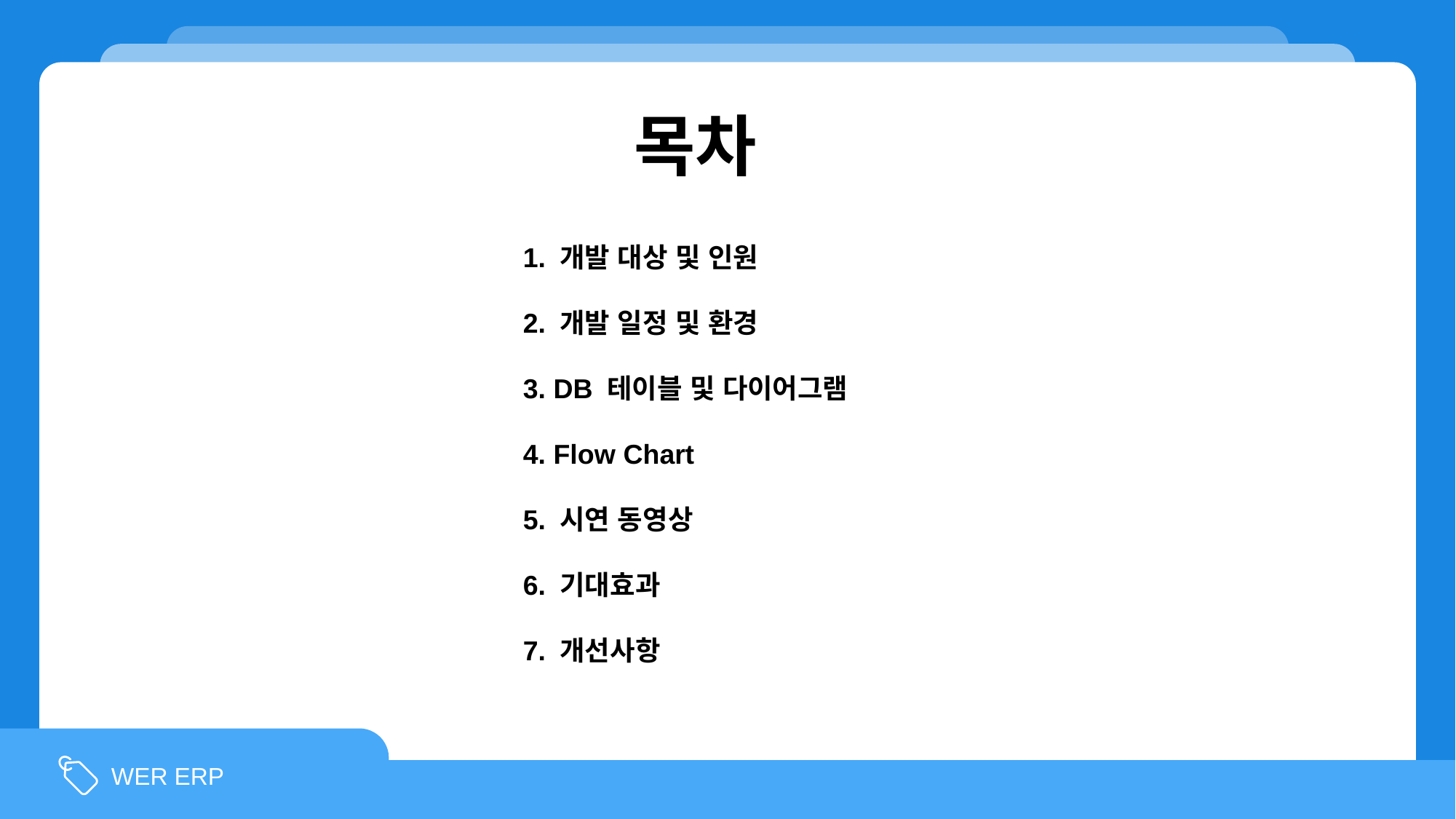

목차
1. 개발 대상 및 인원

2. 개발 일정 및 환경

3. DB 테이블 및 다이어그램

4. Flow Chart

5. 시연 동영상

6. 기대효과

7. 개선사항

WER ERP